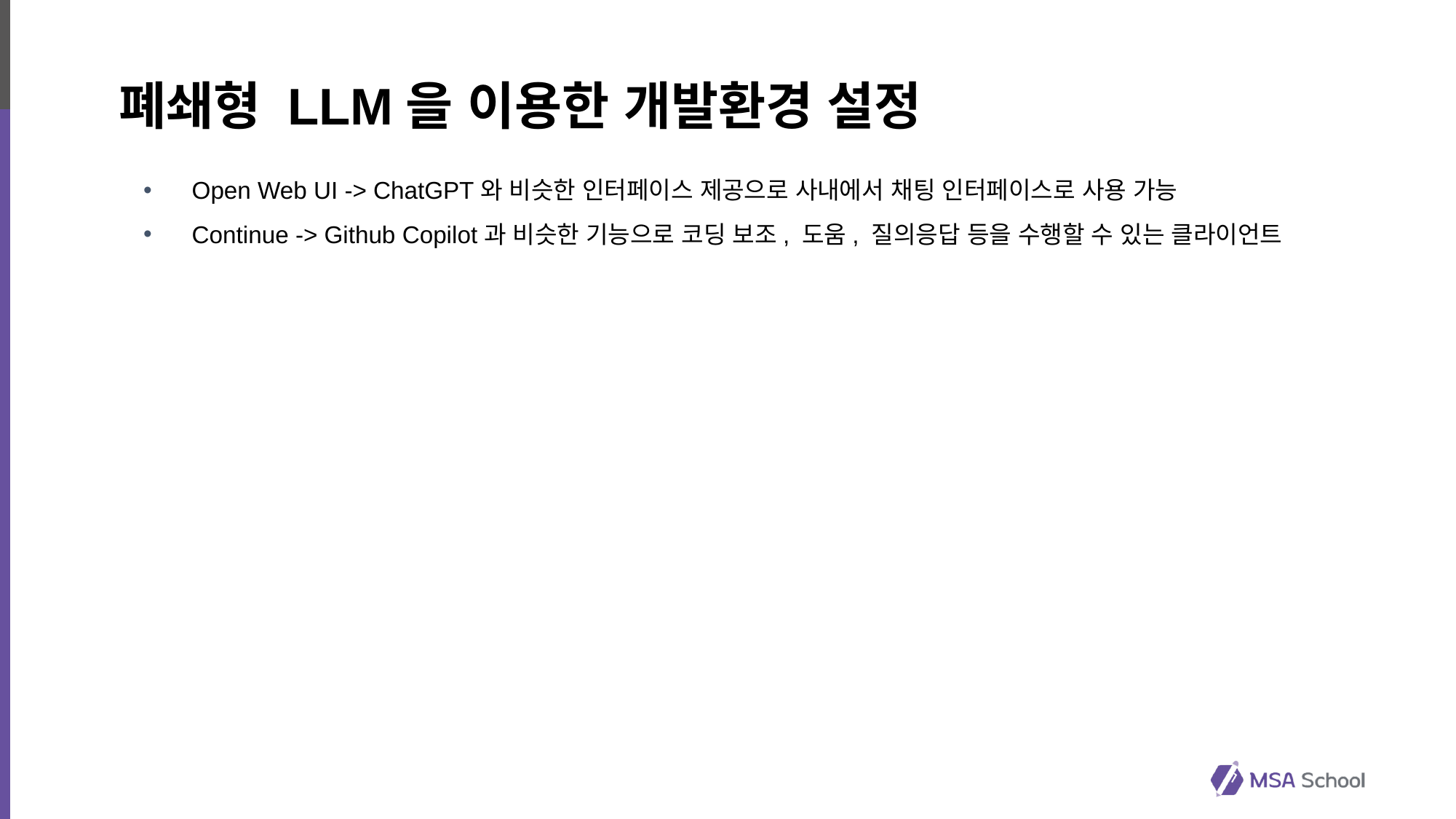

# 폐쇄형 LLM을 이용한 개발환경 설정
Open Web UI -> ChatGPT와 비슷한 인터페이스 제공으로 사내에서 채팅 인터페이스로 사용 가능
Continue -> Github Copilot과 비슷한 기능으로 코딩 보조, 도움, 질의응답 등을 수행할 수 있는 클라이언트